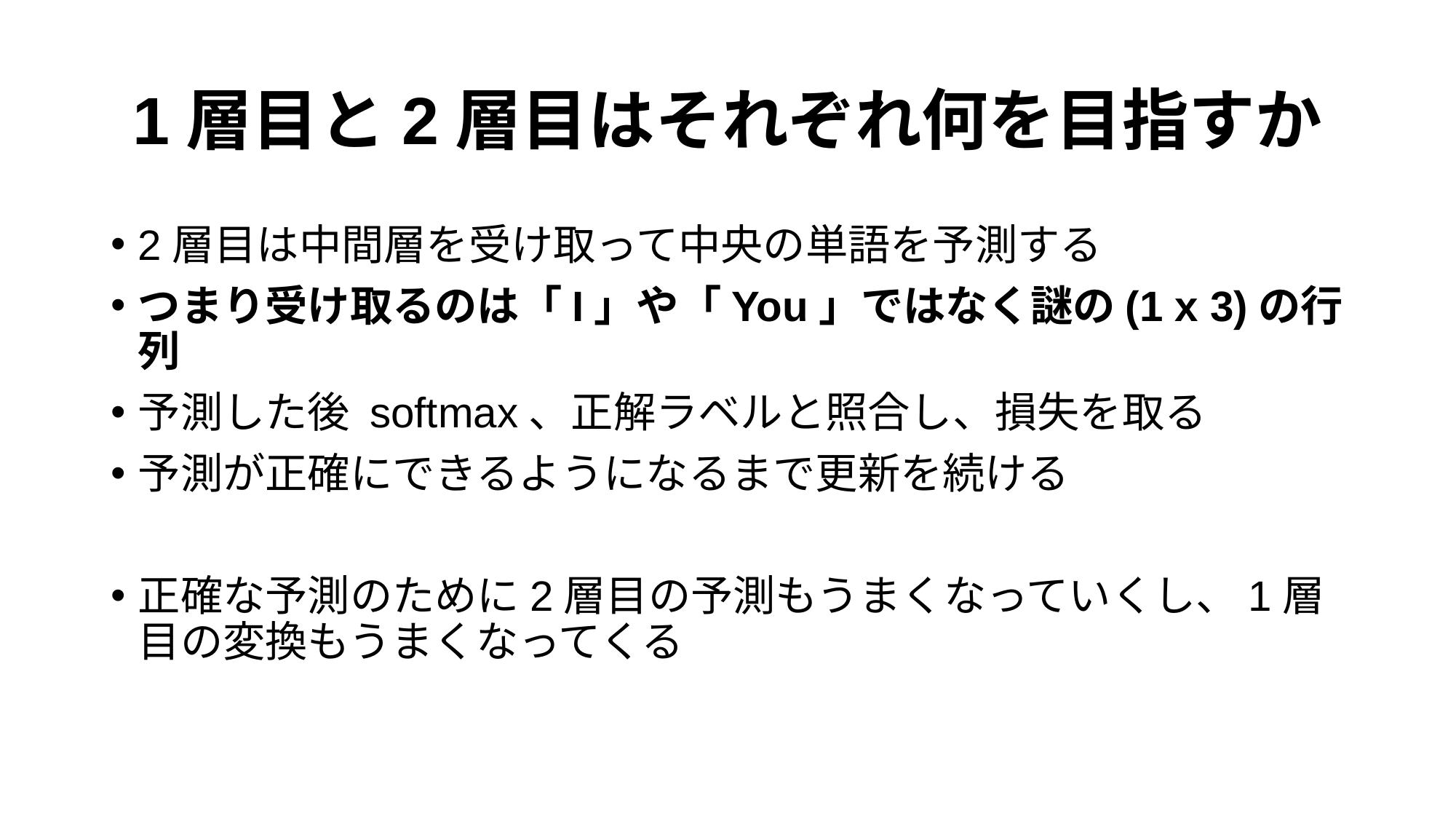

# 1層目と2層目はそれぞれ何を目指すか
2層目は中間層を受け取って中央の単語を予測する
つまり受け取るのは「I」や「You」ではなく謎の(1 x 3)の行列
予測した後 softmax、正解ラベルと照合し、損失を取る
予測が正確にできるようになるまで更新を続ける

正確な予測のために2層目の予測もうまくなっていくし、1層目の変換もうまくなってくる